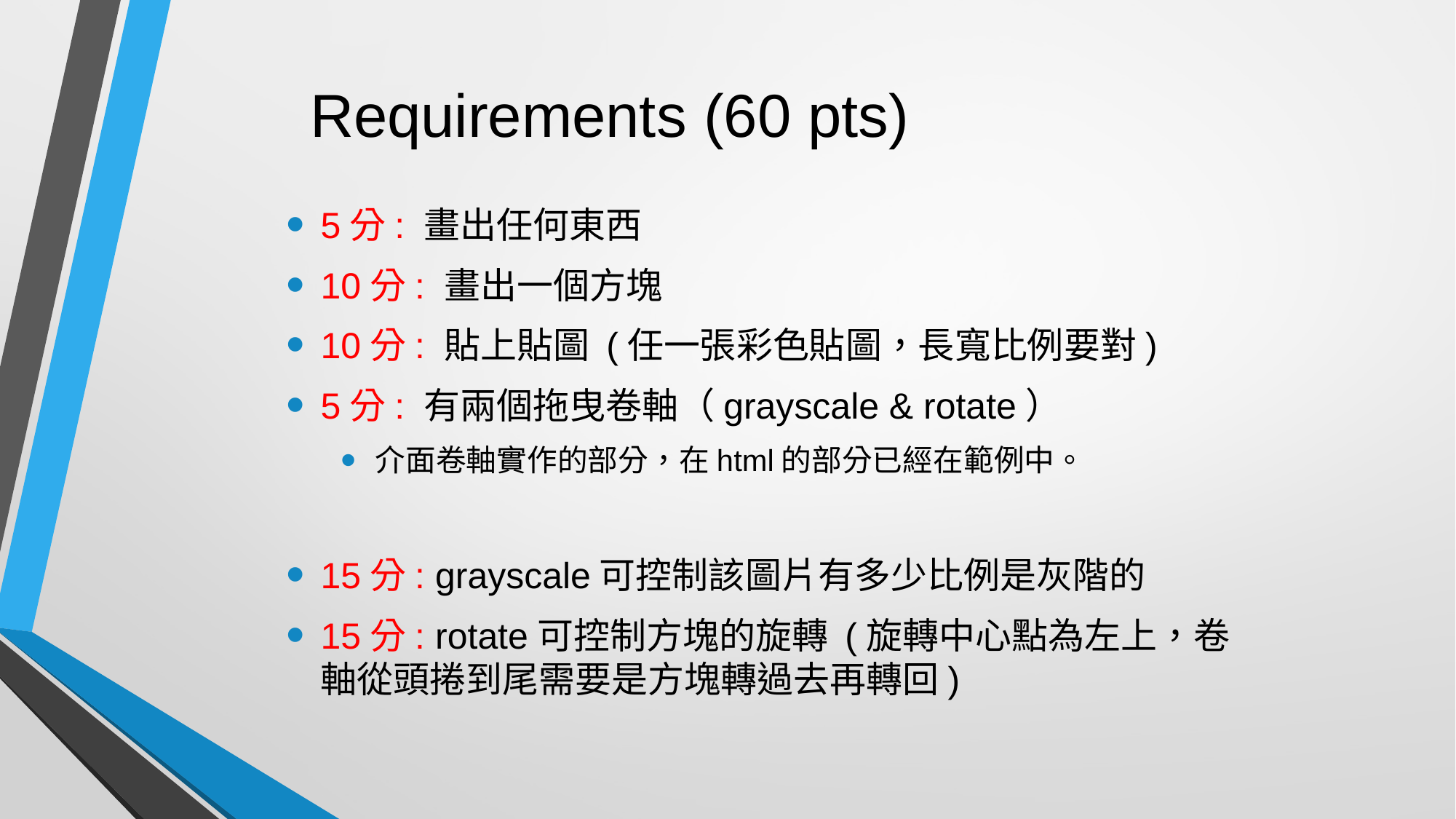

# Requirements (60 pts)
5分: 畫出任何東西
10分: 畫出一個方塊
10分: 貼上貼圖 (任一張彩色貼圖，長寬比例要對)
5分: 有兩個拖曳卷軸（grayscale & rotate）
介面卷軸實作的部分，在html的部分已經在範例中。

15分: grayscale可控制該圖片有多少比例是灰階的
15分: rotate可控制方塊的旋轉 (旋轉中心點為左上，卷軸從頭捲到尾需要是方塊轉過去再轉回)